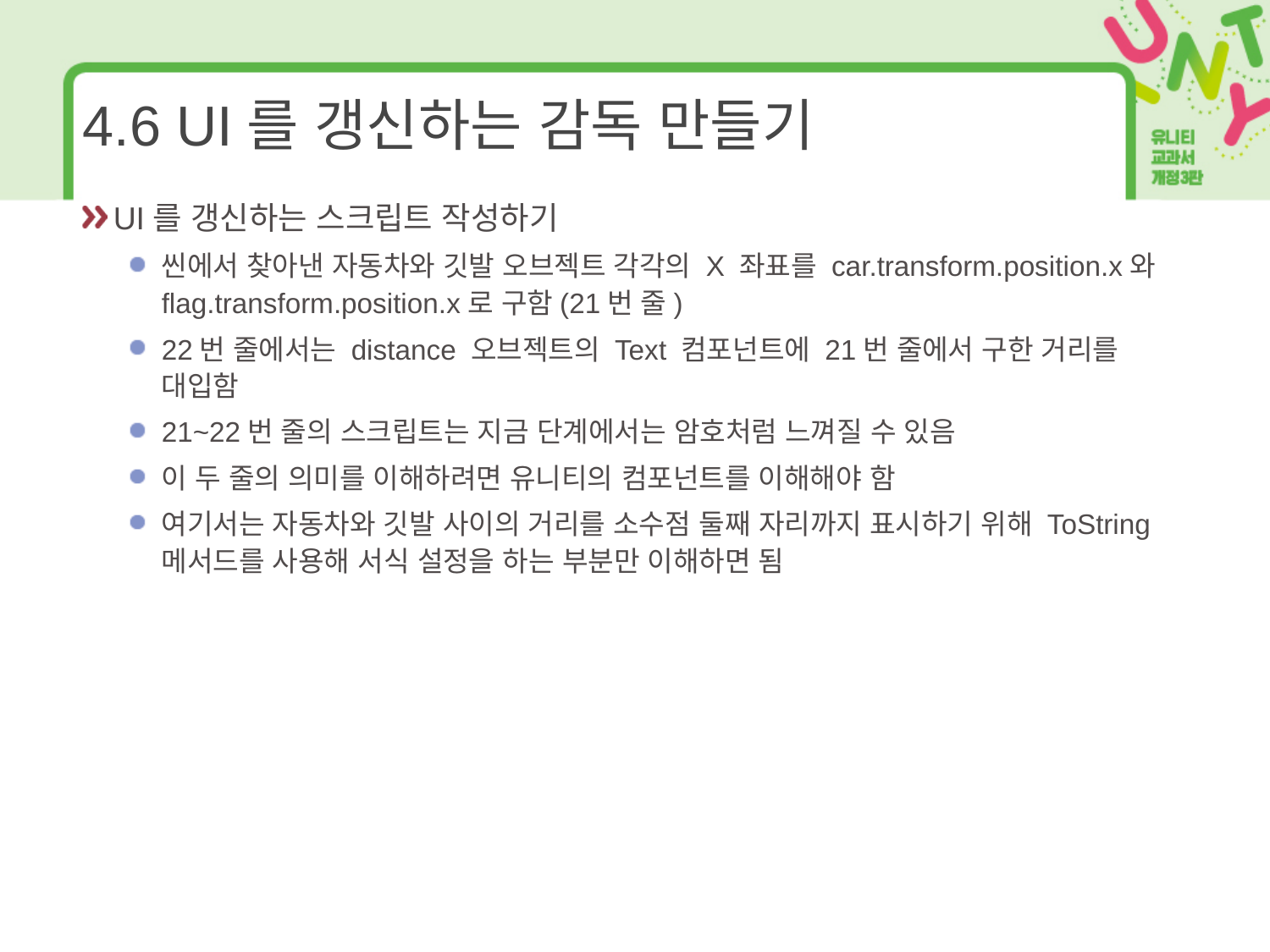

# 4.6 UI를 갱신하는 감독 만들기
UI를 갱신하는 스크립트 작성하기
씬에서 찾아낸 자동차와 깃발 오브젝트 각각의 X 좌표를 car.transform.position.x와 flag.transform.position.x로 구함(21번 줄)
22번 줄에서는 distance 오브젝트의 Text 컴포넌트에 21번 줄에서 구한 거리를 대입함
21~22번 줄의 스크립트는 지금 단계에서는 암호처럼 느껴질 수 있음
이 두 줄의 의미를 이해하려면 유니티의 컴포넌트를 이해해야 함
여기서는 자동차와 깃발 사이의 거리를 소수점 둘째 자리까지 표시하기 위해 ToString 메서드를 사용해 서식 설정을 하는 부분만 이해하면 됨